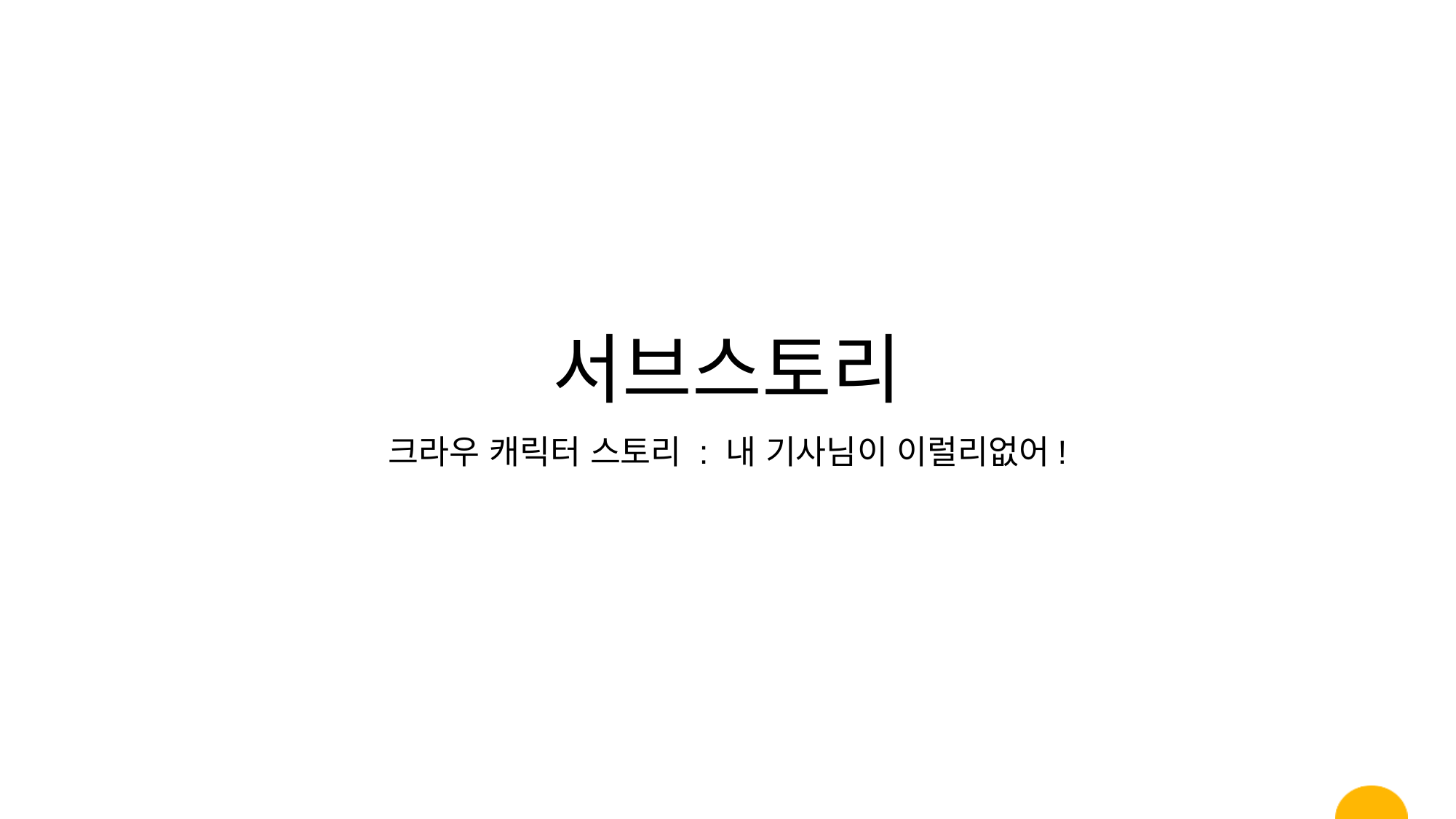

# 서브스토리
크라우 캐릭터 스토리 : 내 기사님이 이럴리없어!